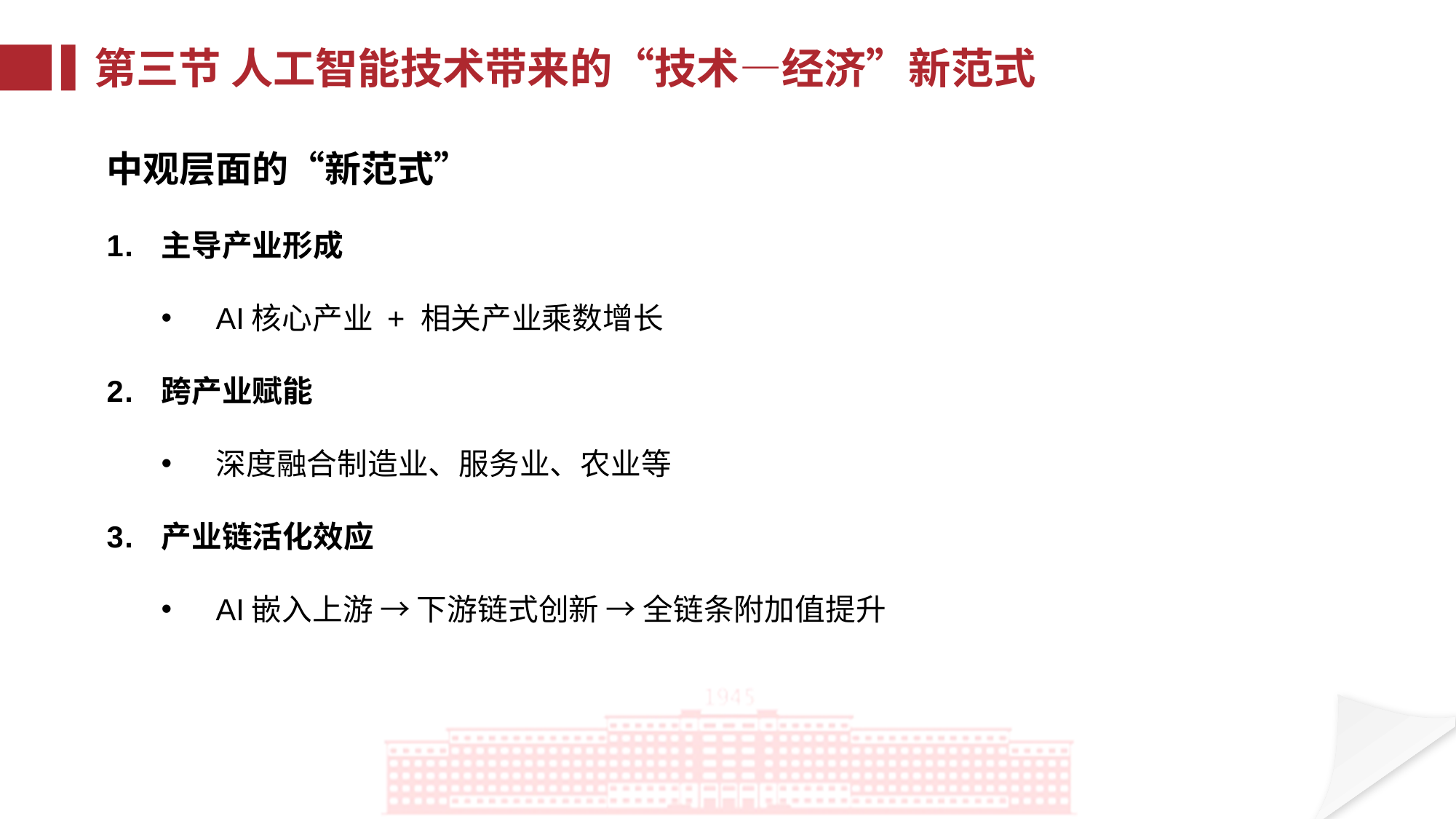

第三节 人工智能技术带来的“技术—经济”新范式

中观层面的“新范式”
主导产业形成
AI核心产业 + 相关产业乘数增长
跨产业赋能
深度融合制造业、服务业、农业等
产业链活化效应
AI嵌入上游 → 下游链式创新 → 全链条附加值提升